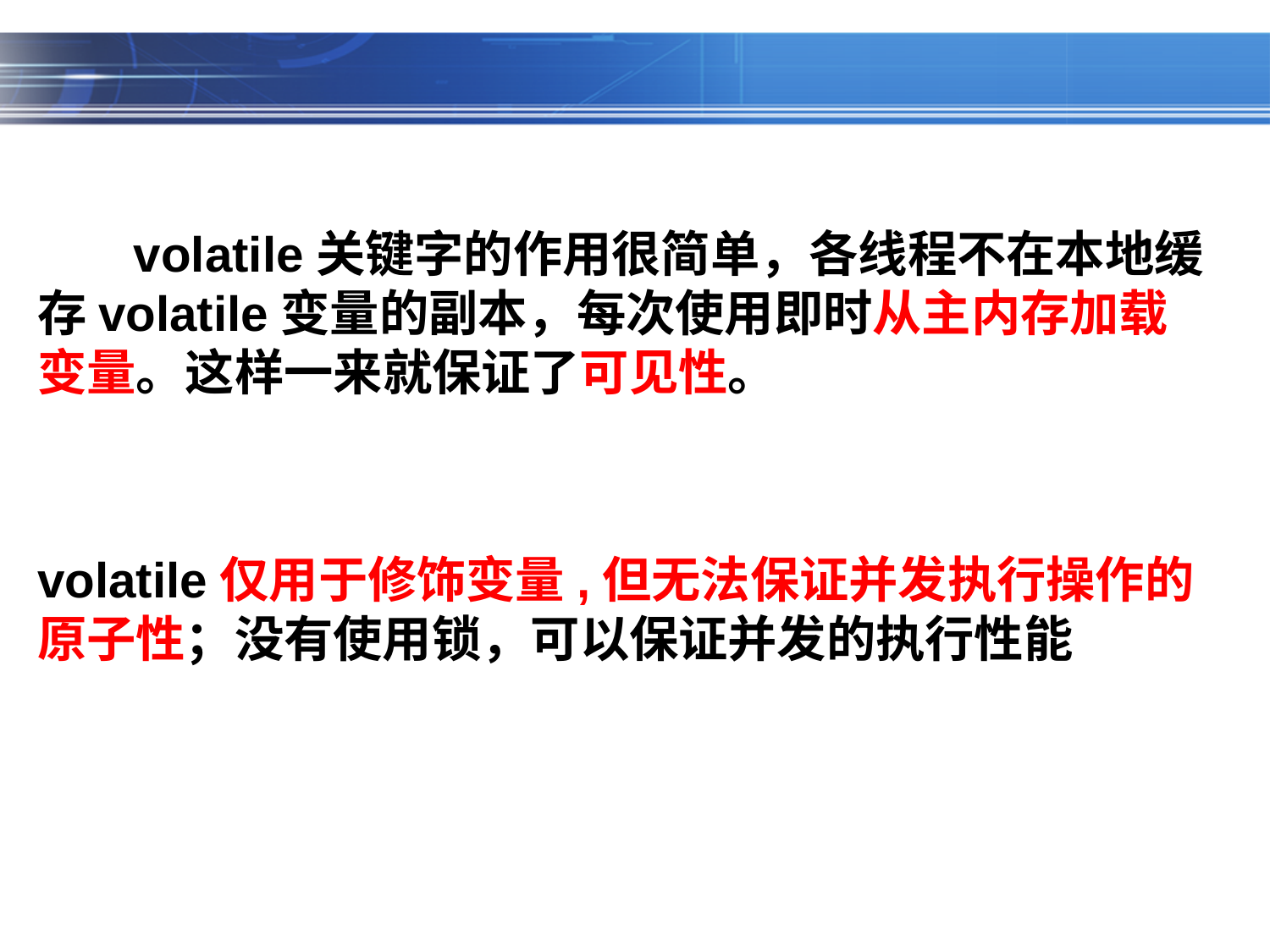

volatile关键字的作用很简单，各线程不在本地缓存volatile变量的副本，每次使用即时从主内存加载变量。这样一来就保证了可见性。

volatile仅用于修饰变量,但无法保证并发执行操作的原子性；没有使用锁，可以保证并发的执行性能